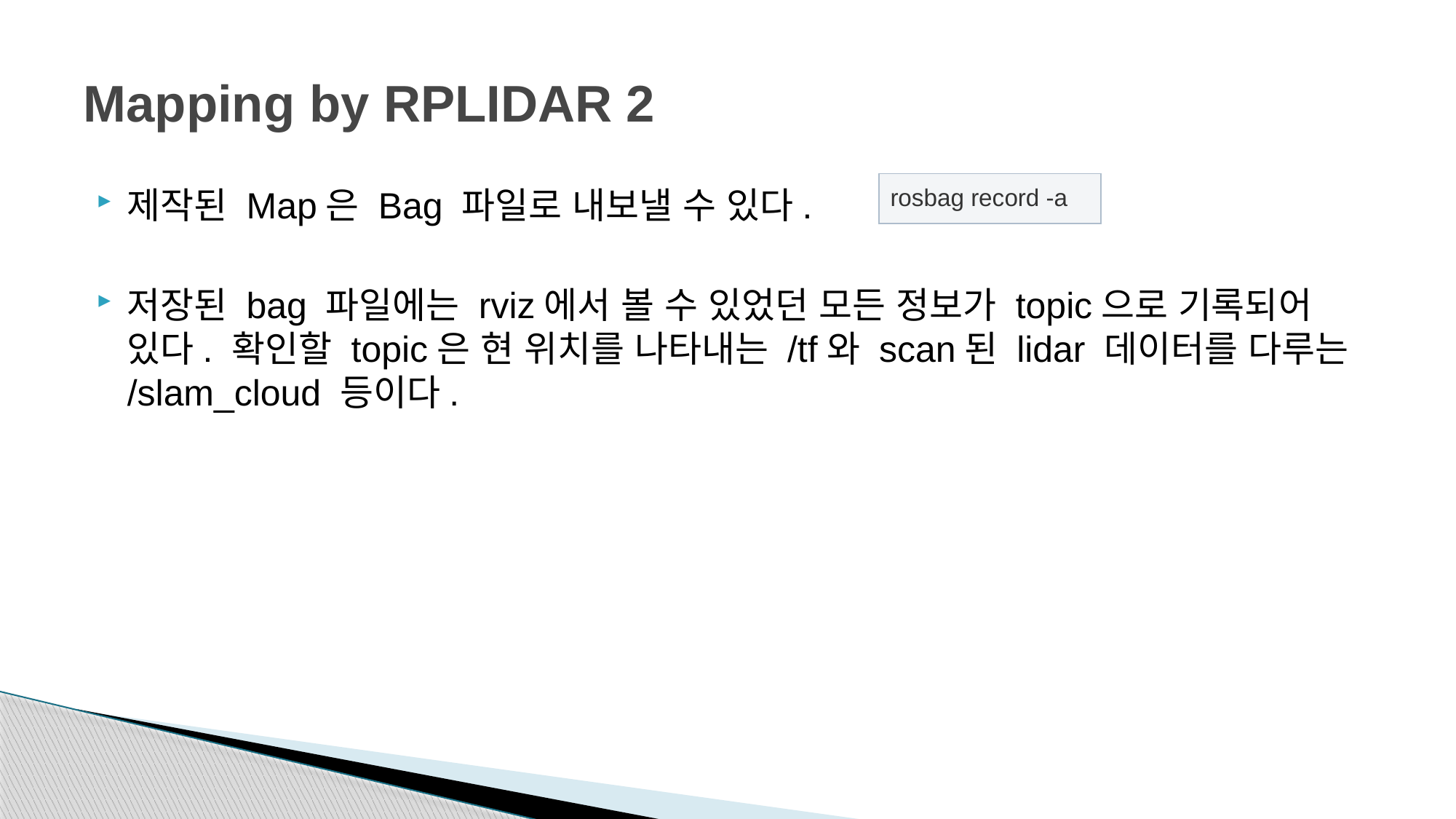

# Mapping by RPLIDAR 2
| rosbag record -a |
| --- |
제작된 Map은 Bag 파일로 내보낼 수 있다.

저장된 bag 파일에는 rviz에서 볼 수 있었던 모든 정보가 topic으로 기록되어 있다. 확인할 topic은 현 위치를 나타내는 /tf와 scan된 lidar 데이터를 다루는 /slam_cloud 등이다.